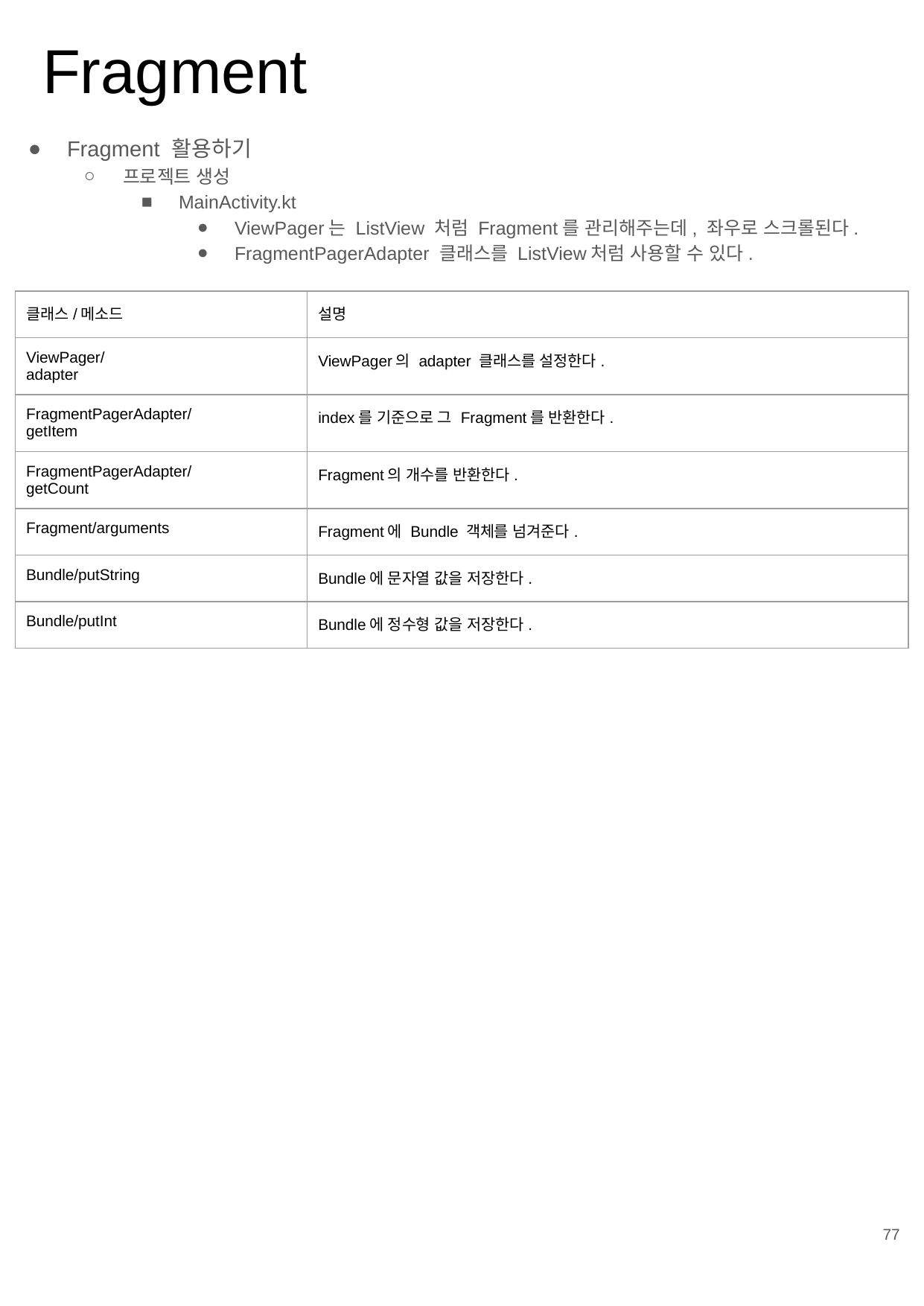

# Fragment
Fragment 활용하기
프로젝트 생성
MainActivity.kt
ViewPager는 ListView 처럼 Fragment를 관리해주는데, 좌우로 스크롤된다.
FragmentPagerAdapter 클래스를 ListView처럼 사용할 수 있다.
| 클래스/메소드 | 설명 |
| --- | --- |
| ViewPager/ adapter | ViewPager의 adapter 클래스를 설정한다. |
| FragmentPagerAdapter/ getItem | index를 기준으로 그 Fragment를 반환한다. |
| FragmentPagerAdapter/ getCount | Fragment의 개수를 반환한다. |
| Fragment/arguments | Fragment에 Bundle 객체를 넘겨준다. |
| Bundle/putString | Bundle에 문자열 값을 저장한다. |
| Bundle/putInt | Bundle에 정수형 값을 저장한다. |
77